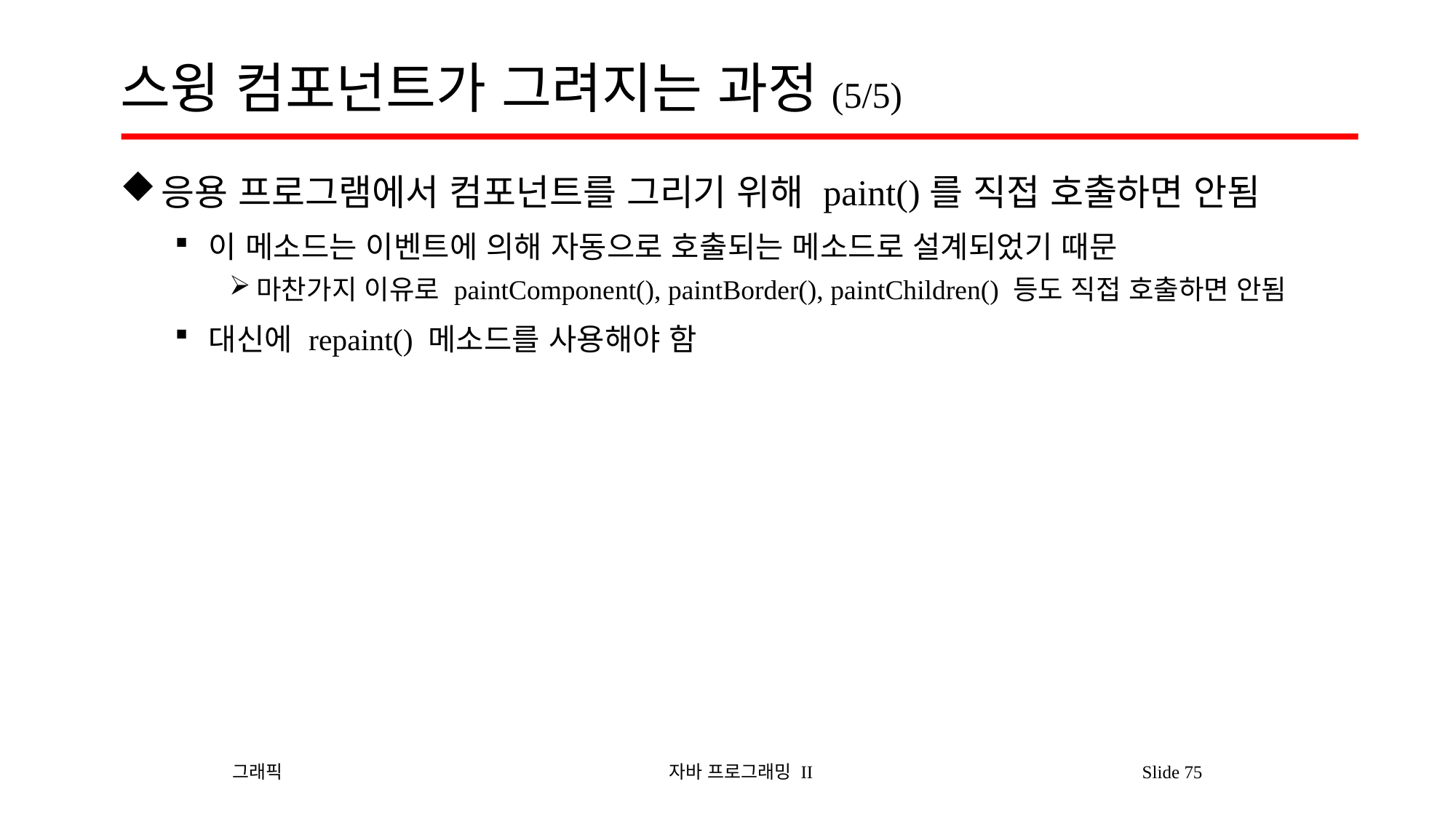

# 스윙 컴포넌트가 그려지는 과정(5/5)
응용 프로그램에서 컴포넌트를 그리기 위해 paint()를 직접 호출하면 안됨
이 메소드는 이벤트에 의해 자동으로 호출되는 메소드로 설계되었기 때문
마찬가지 이유로 paintComponent(), paintBorder(), paintChildren() 등도 직접 호출하면 안됨
대신에 repaint() 메소드를 사용해야 함